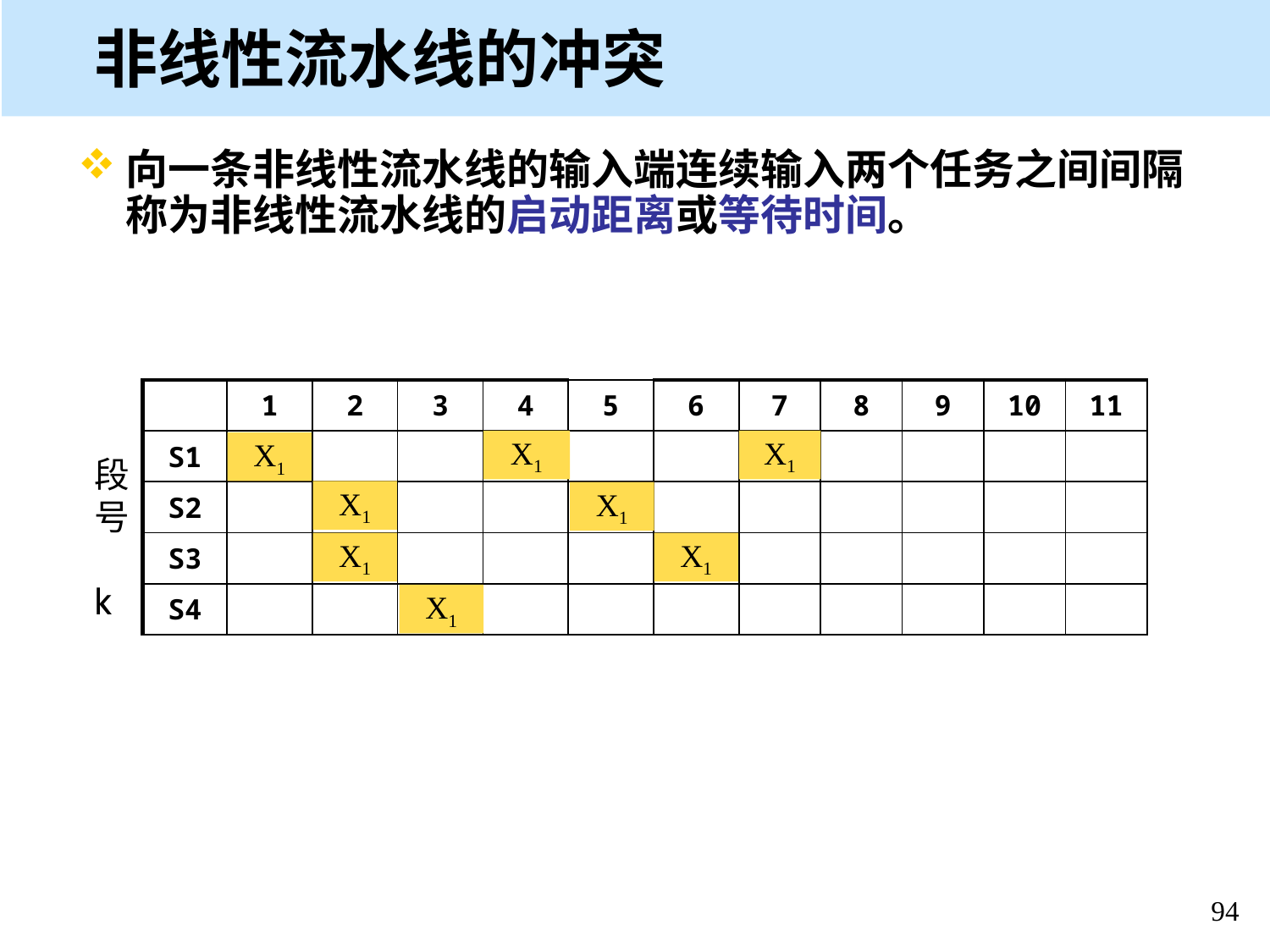

非线性流水线的冲突
向一条非线性流水线的输入端连续输入两个任务之间间隔称为非线性流水线的启动距离或等待时间。
|  | 1 | 2 | 3 | 4 | 5 | 6 | 7 | 8 | 9 | 10 | 11 |
| --- | --- | --- | --- | --- | --- | --- | --- | --- | --- | --- | --- |
| S1 |  |  |  |  |  |  |  |  |  |  |  |
| S2 |  |  |  |  |  |  |  |  |  |  |  |
| S3 |  |  |  |  |  |  |  |  |  |  |  |
| S4 |  |  |  |  |  |  |  |  |  |  |  |
X1
X1
X1
段号 k
X1
X1
X1
X1
X1